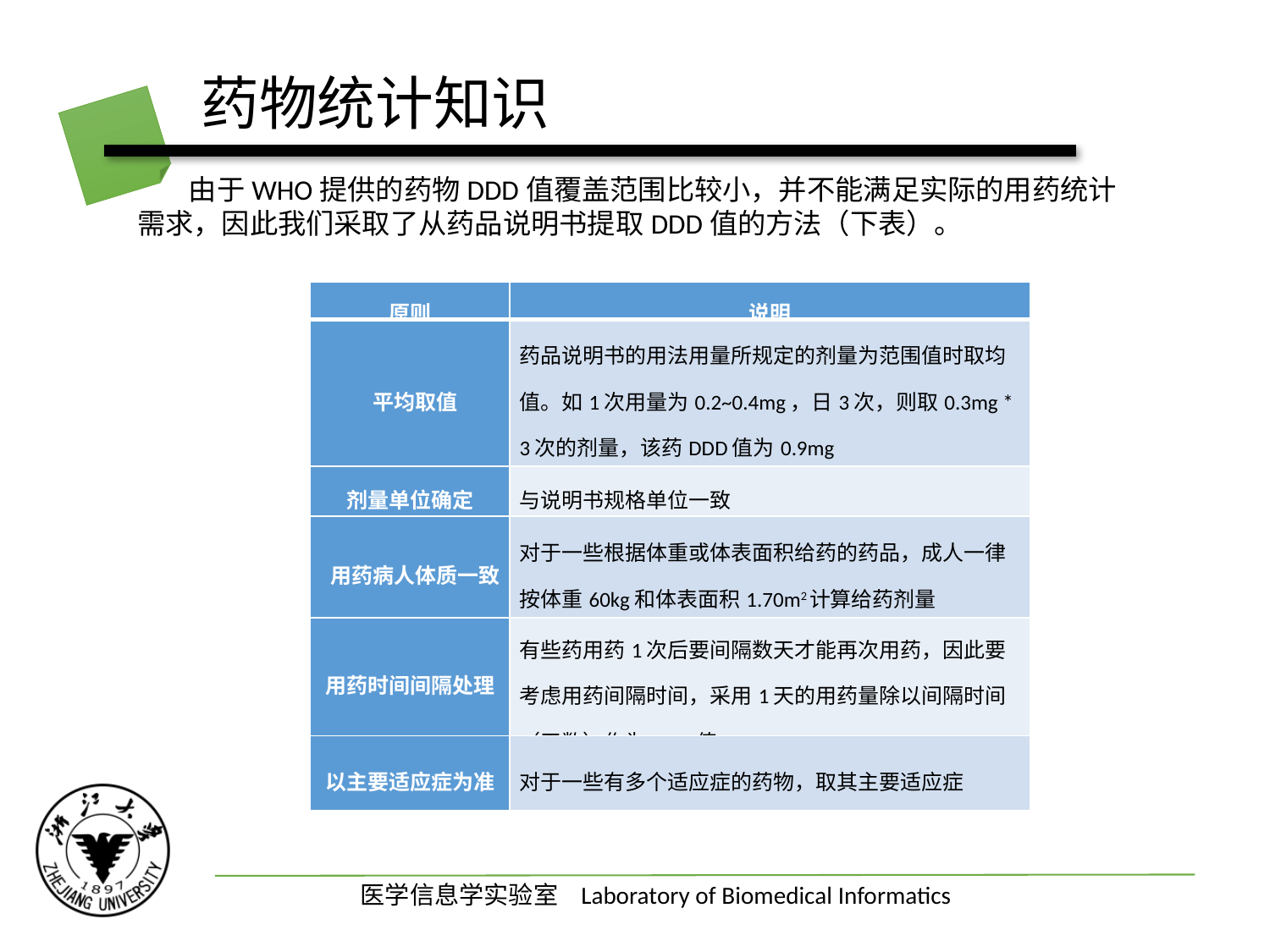

# 药物统计知识
       由于WHO提供的药物DDD值覆盖范围比较小，并不能满足实际的用药统计需求，因此我们采取了从药品说明书提取DDD值的方法（下表）。
| 原则 | 说明 |
| --- | --- |
| 平均取值 | 药品说明书的用法用量所规定的剂量为范围值时取均值。如1次用量为0.2~0.4mg，日3次，则取0.3mg \* 3次的剂量，该药DDD值为0.9mg |
| 剂量单位确定 | 与说明书规格单位一致 |
| 用药病人体质一致 | 对于一些根据体重或体表面积给药的药品，成人一律按体重60kg和体表面积1.70m2计算给药剂量 |
| 用药时间间隔处理 | 有些药用药1次后要间隔数天才能再次用药，因此要考虑用药间隔时间，采用1天的用药量除以间隔时间（天数）作为DDD值 |
| 以主要适应症为准 | 对于一些有多个适应症的药物，取其主要适应症 |